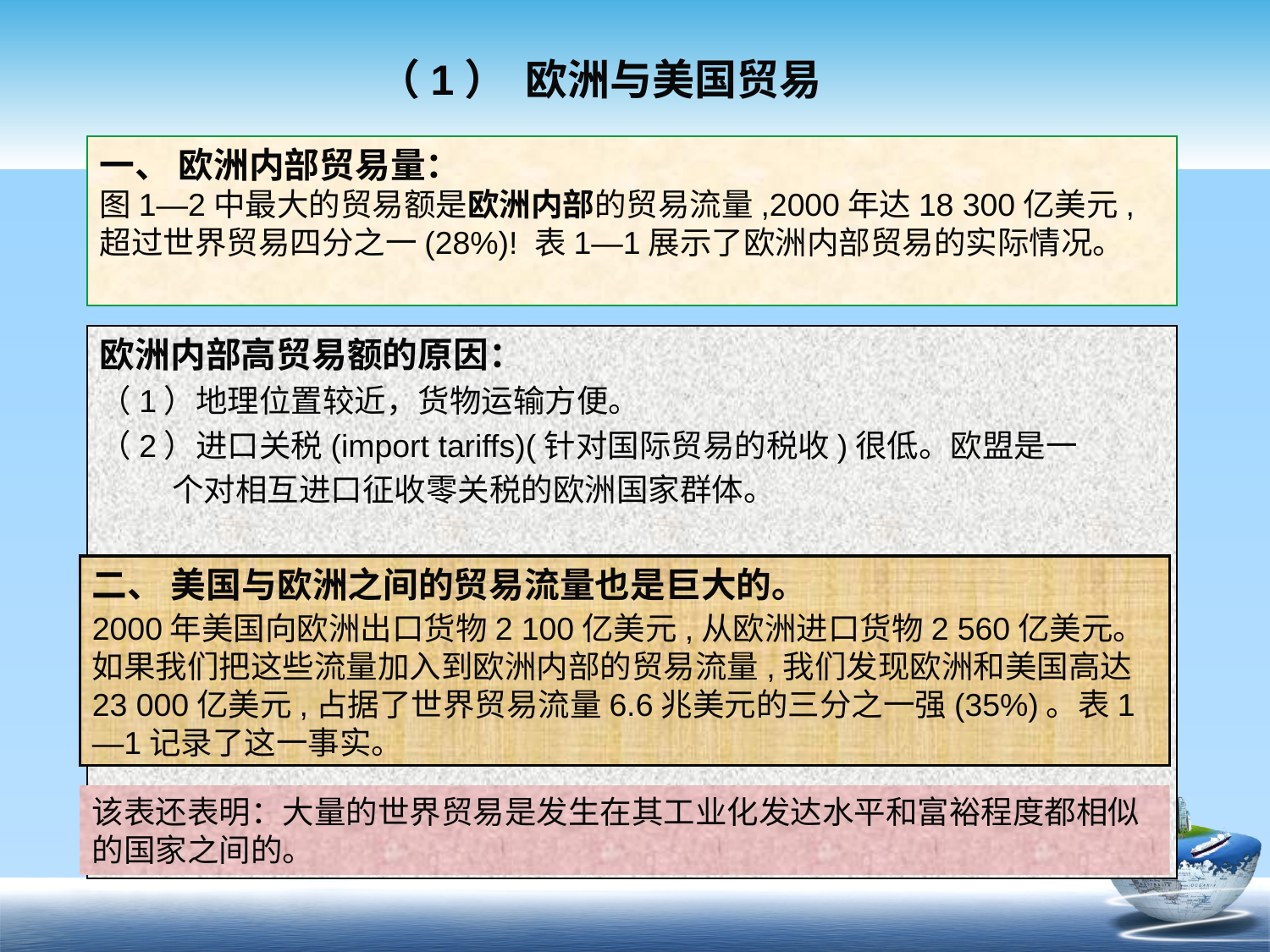

（1）  欧洲与美国贸易
一、 欧洲内部贸易量：
图1—2中最大的贸易额是欧洲内部的贸易流量,2000年达18 300亿美元,超过世界贸易四分之一(28%)! 表1—1展示了欧洲内部贸易的实际情况。

欧洲内部高贸易额的原因：
（1）地理位置较近，货物运输方便。
（2）进口关税(import tariffs)(针对国际贸易的税收)很低。欧盟是一
         个对相互进口征收零关税的欧洲国家群体。
二、 美国与欧洲之间的贸易流量也是巨大的。
2000年美国向欧洲出口货物2 100亿美元,从欧洲进口货物2 560亿美元。如果我们把这些流量加入到欧洲内部的贸易流量,我们发现欧洲和美国高达23 000亿美元,占据了世界贸易流量6.6兆美元的三分之一强(35%)。表1—1记录了这一事实。
该表还表明：大量的世界贸易是发生在其工业化发达水平和富裕程度都相似的国家之间的。